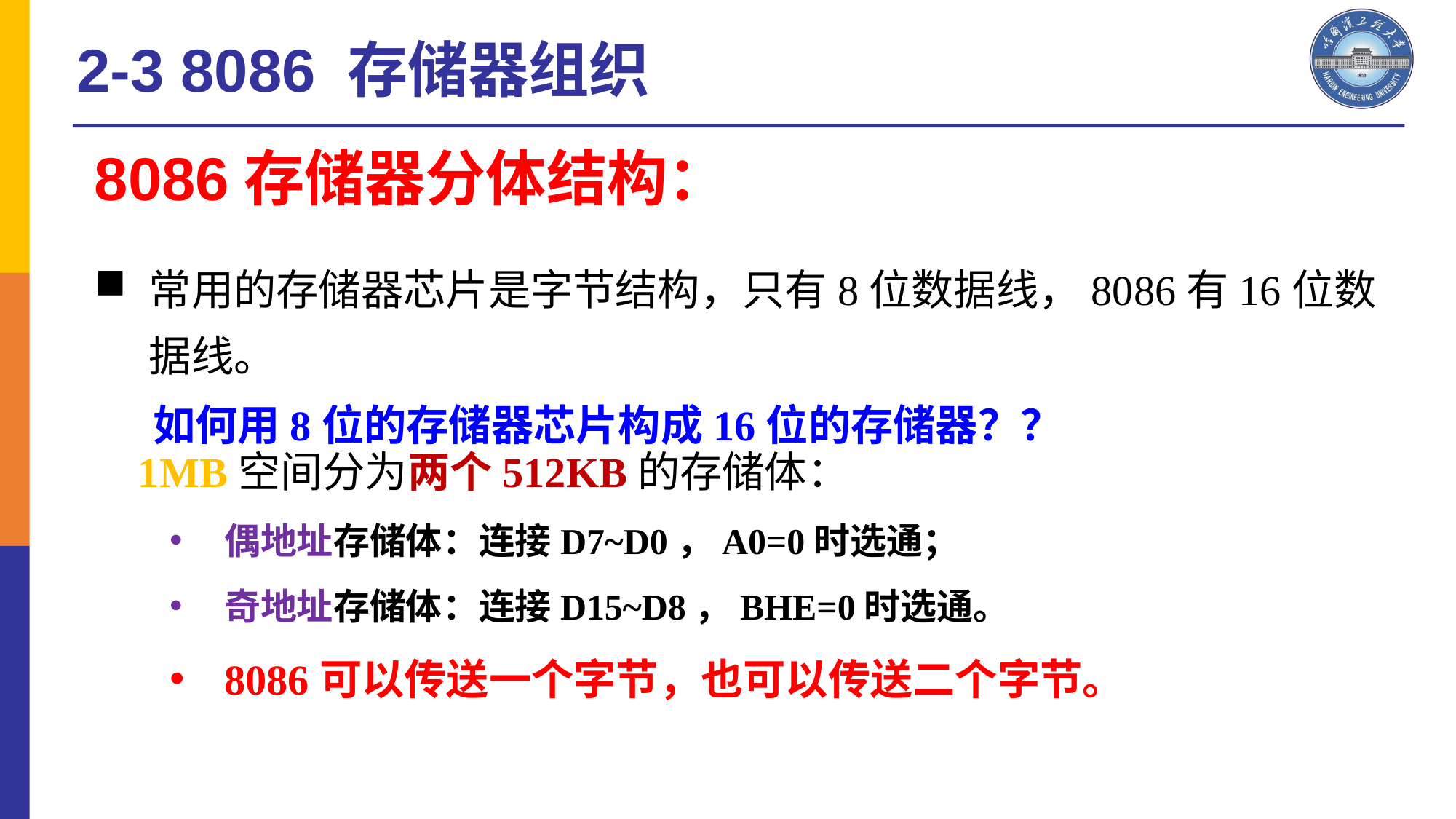

2-3 8086 存储器组织
8086存储器分体结构：
常用的存储器芯片是字节结构，只有8位数据线，8086有16位数据线。
     如何用8位的存储器芯片构成16位的存储器？？
1MB空间分为两个512KB的存储体：
偶地址存储体：连接D7~D0，A0=0时选通；
奇地址存储体：连接D15~D8，BHE=0时选通。
8086可以传送一个字节，也可以传送二个字节。